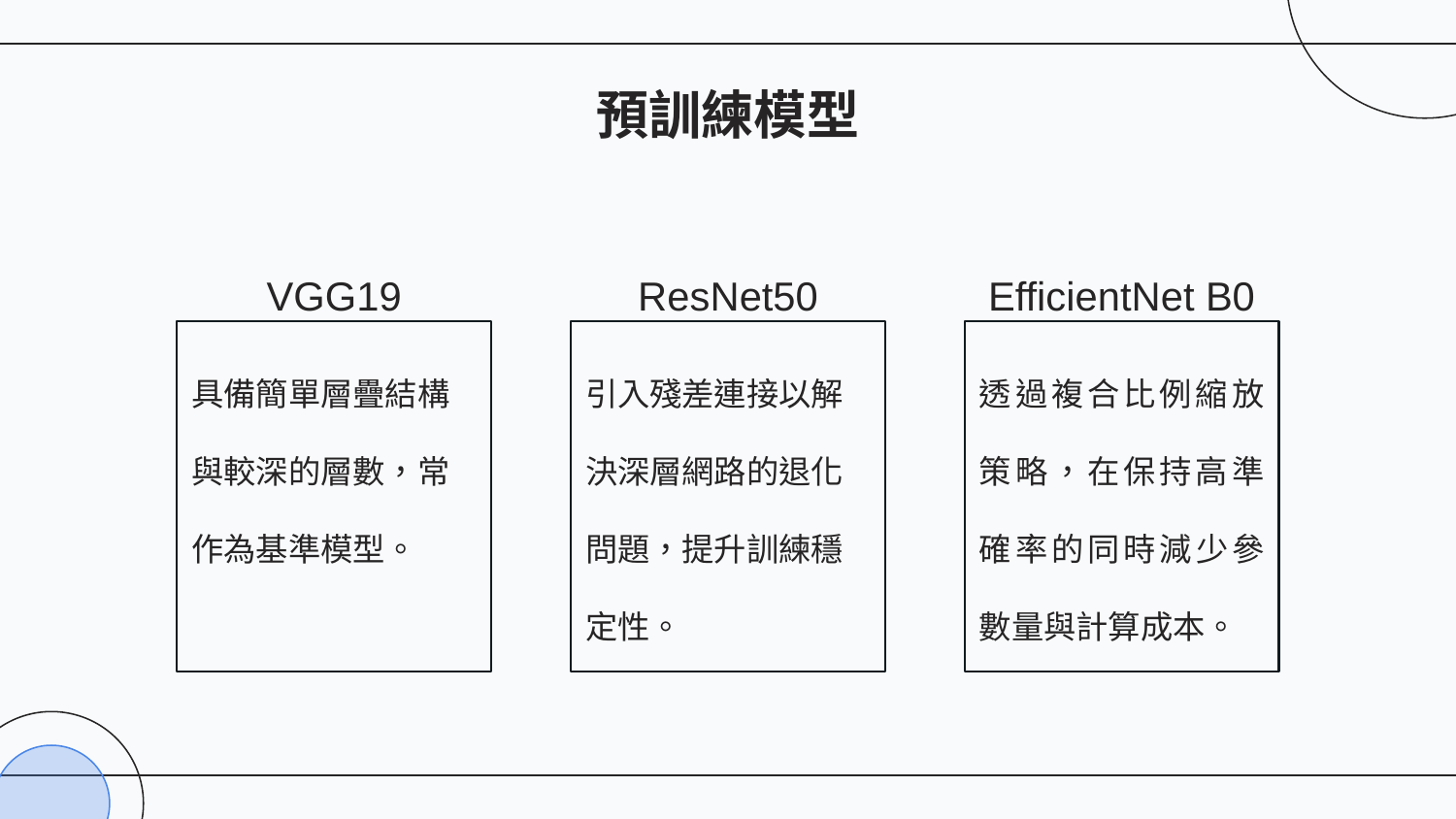

# 預訓練模型
VGG19
ResNet50
EfficientNet B0
具備簡單層疊結構與較深的層數，常作為基準模型。
透過複合比例縮放策略，在保持高準確率的同時減少參數量與計算成本。
引入殘差連接以解決深層網路的退化問題，提升訓練穩定性。